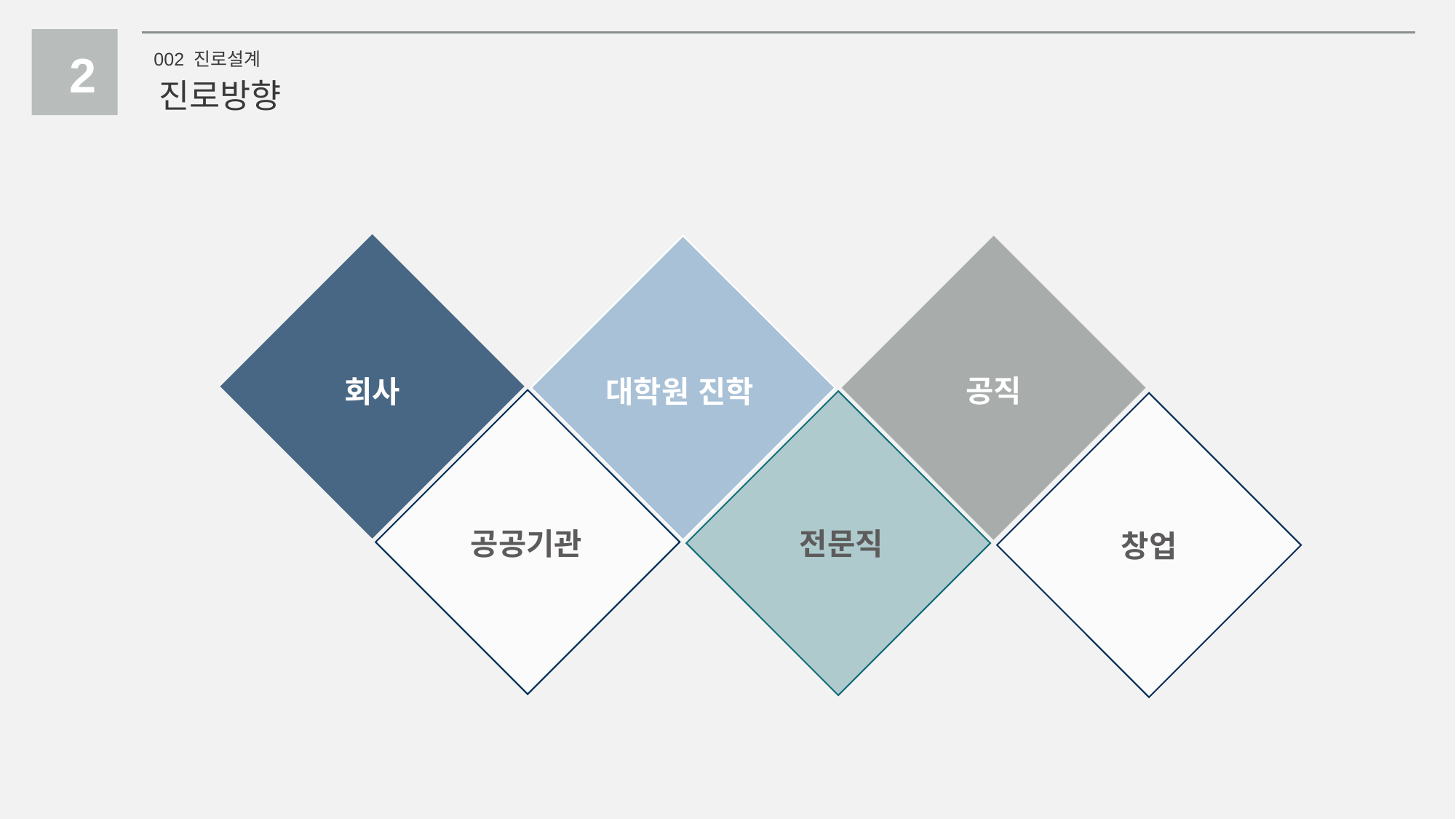

2
002 진로설계
진로방향

회사

대학원 진학

공직

공공기관

전문직
창업